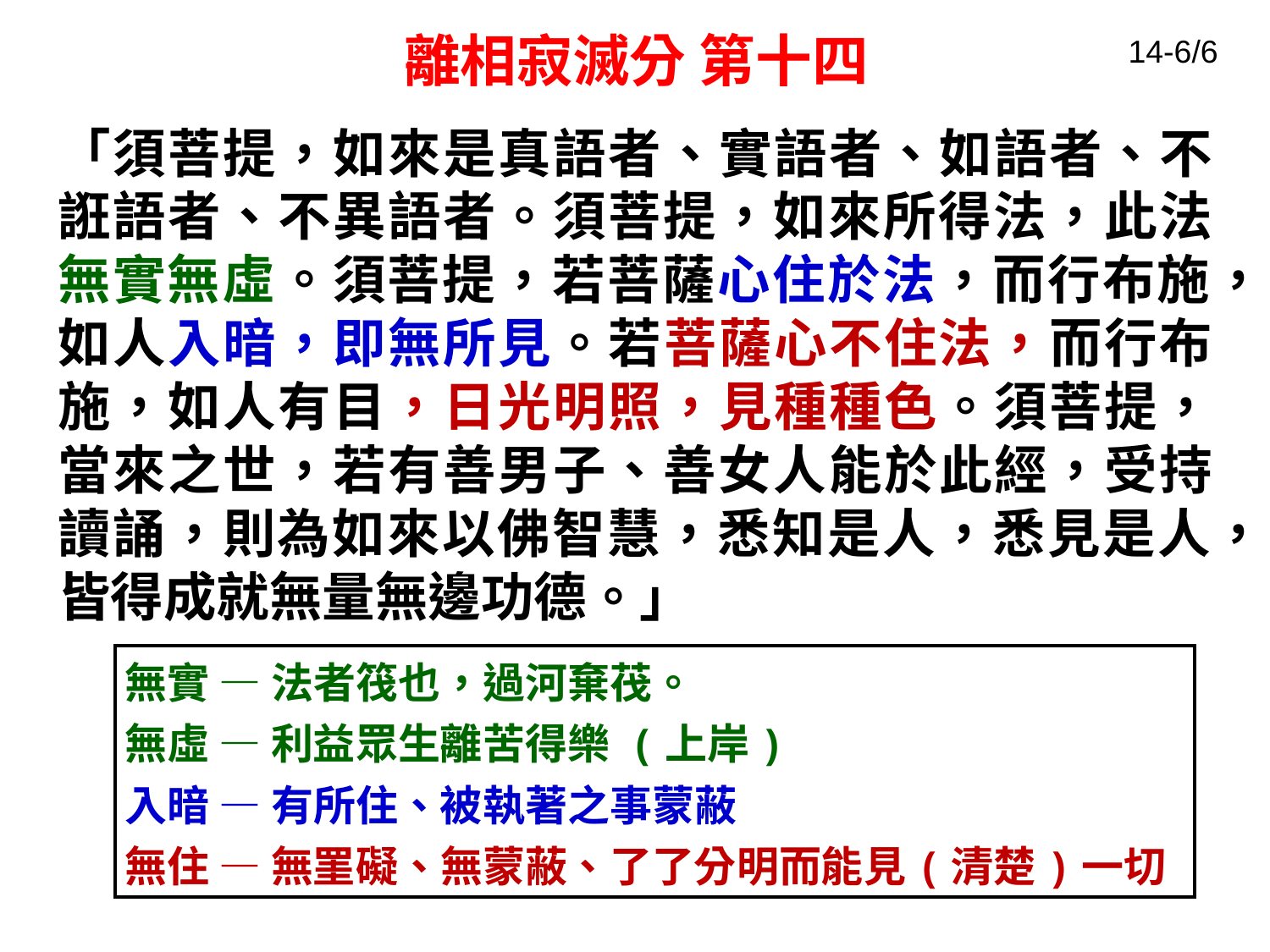

# 離相寂滅分 第十四
14-6/6
「須菩提，如來是真語者、實語者、如語者、不誑語者、不異語者。須菩提，如來所得法，此法無實無虛。須菩提，若菩薩心住於法，而行布施，如人入暗，即無所見。若菩薩心不住法，而行布施，如人有目，日光明照，見種種色。須菩提，當來之世，若有善男子、善女人能於此經，受持讀誦，則為如來以佛智慧，悉知是人，悉見是人，皆得成就無量無邊功德。」
無實 — 法者筏也，過河棄茷。
無虛 — 利益眾生離苦得樂 (上岸)
入暗 — 有所住、被執著之事蒙蔽
無住 — 無罣礙、無蒙蔽、了了分明而能見(清楚)一切